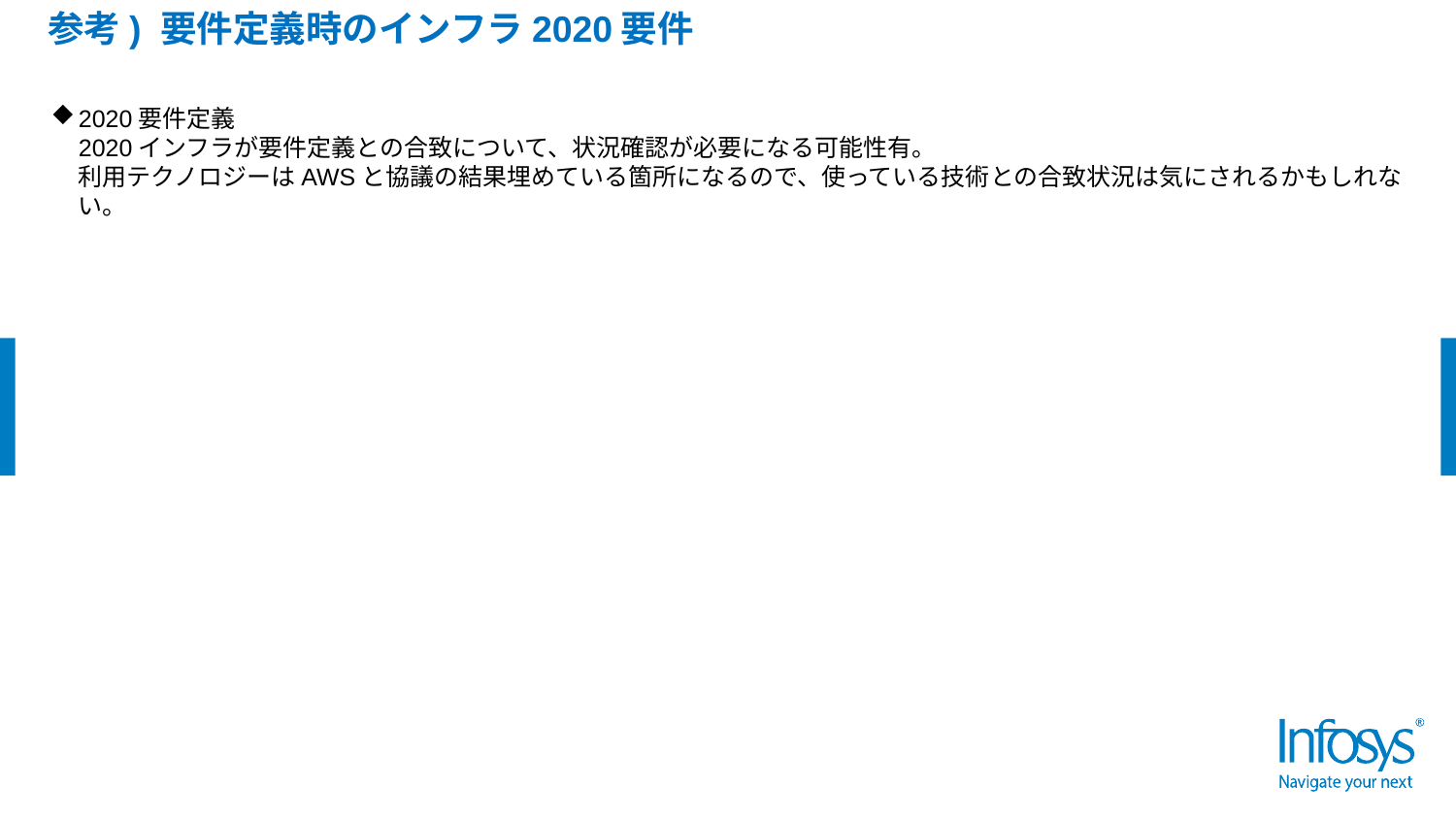

参考) 要件定義時のインフラ2020要件
2020要件定義
2020インフラが要件定義との合致について、状況確認が必要になる可能性有。
利用テクノロジーはAWSと協議の結果埋めている箇所になるので、使っている技術との合致状況は気にされるかもしれない。